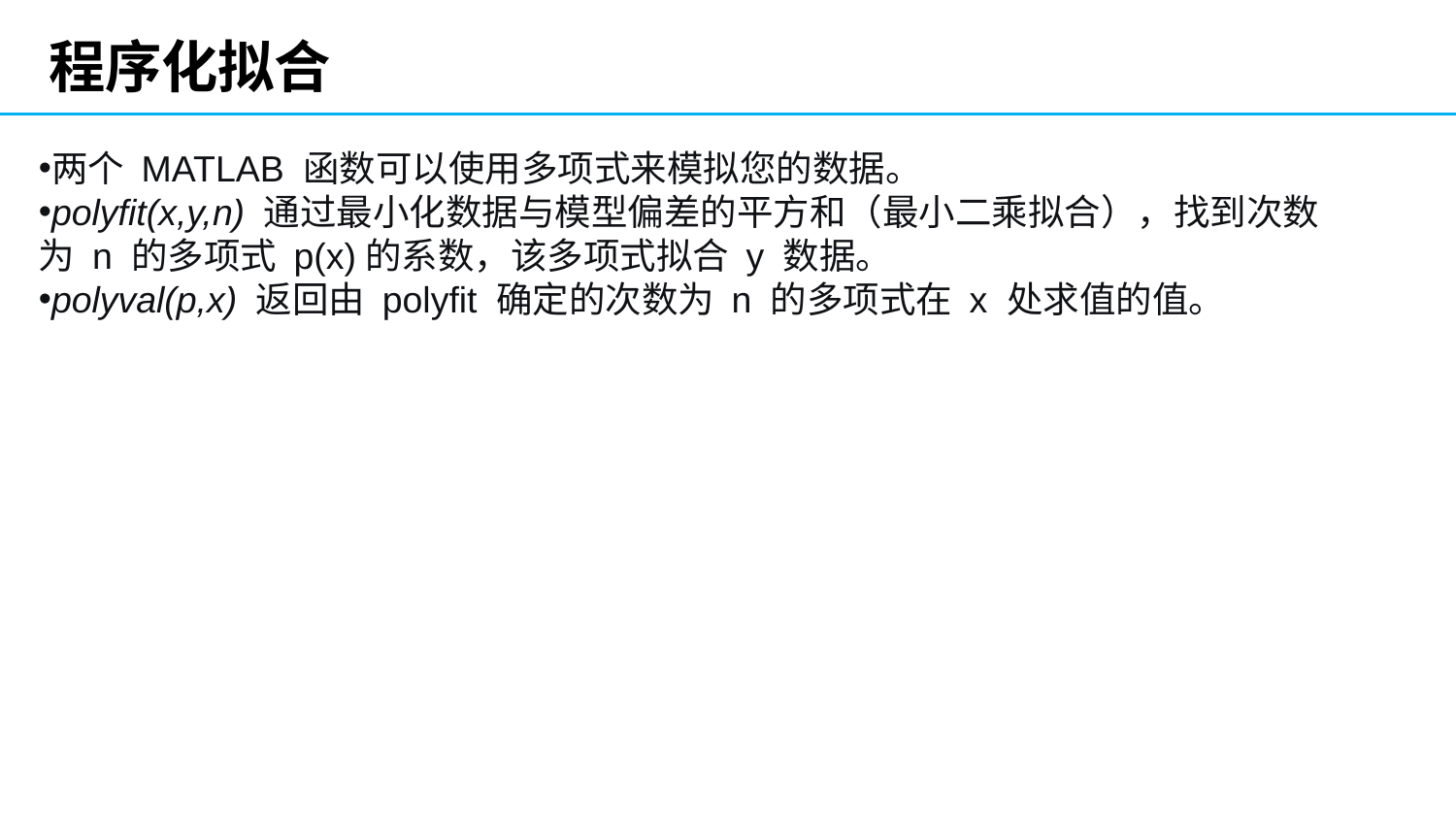

# 程序化拟合
两个 MATLAB 函数可以使用多项式来模拟您的数据。
polyfit(x,y,n) 通过最小化数据与模型偏差的平方和（最小二乘拟合），找到次数为 n 的多项式 p(x)的系数，该多项式拟合 y 数据。
polyval(p,x) 返回由 polyfit 确定的次数为 n 的多项式在 x 处求值的值。